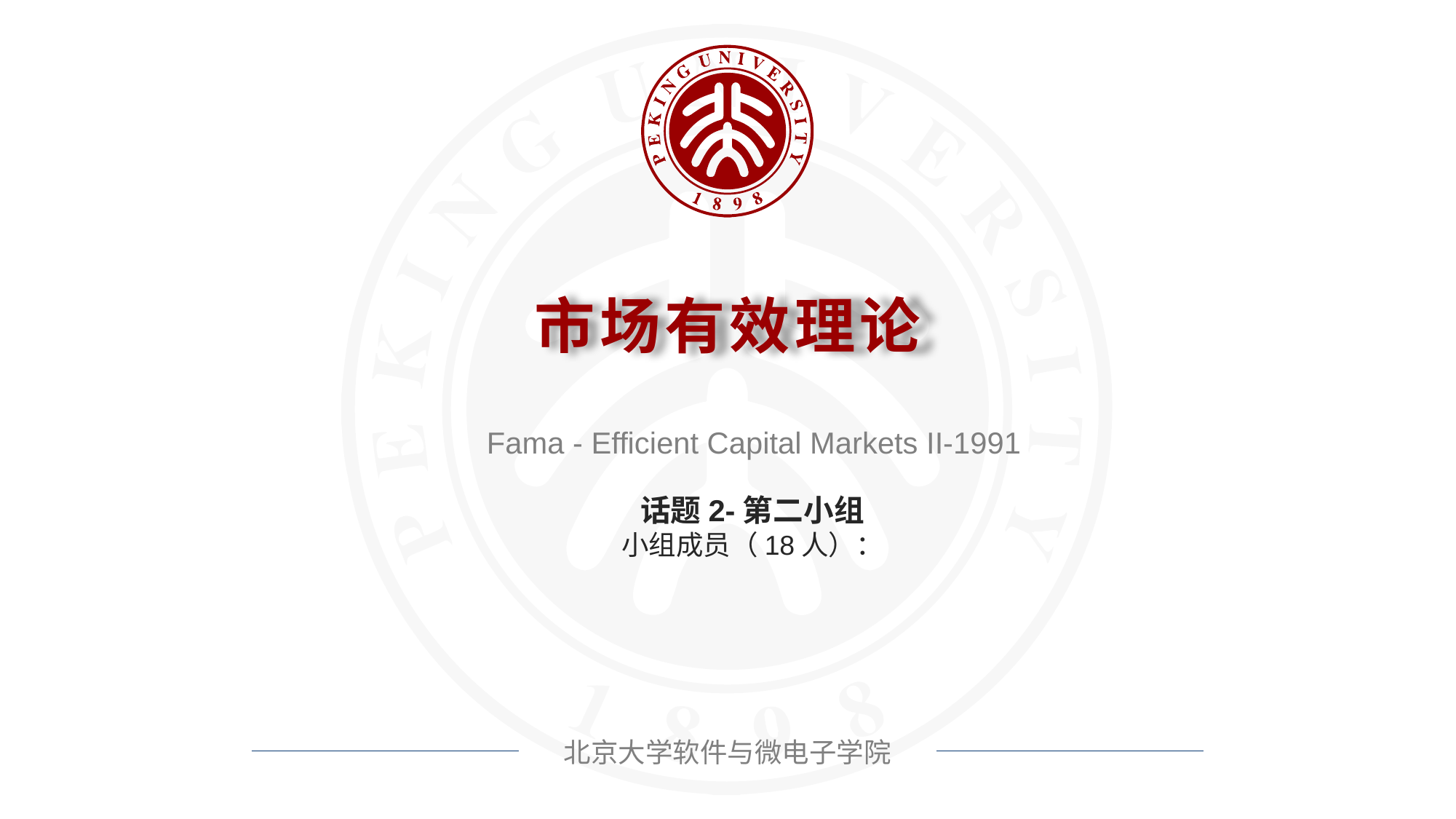

市场有效理论
Fama - Efficient Capital Markets II-1991
话题2-第二小组
小组成员（18人）：
北京大学软件与微电子学院